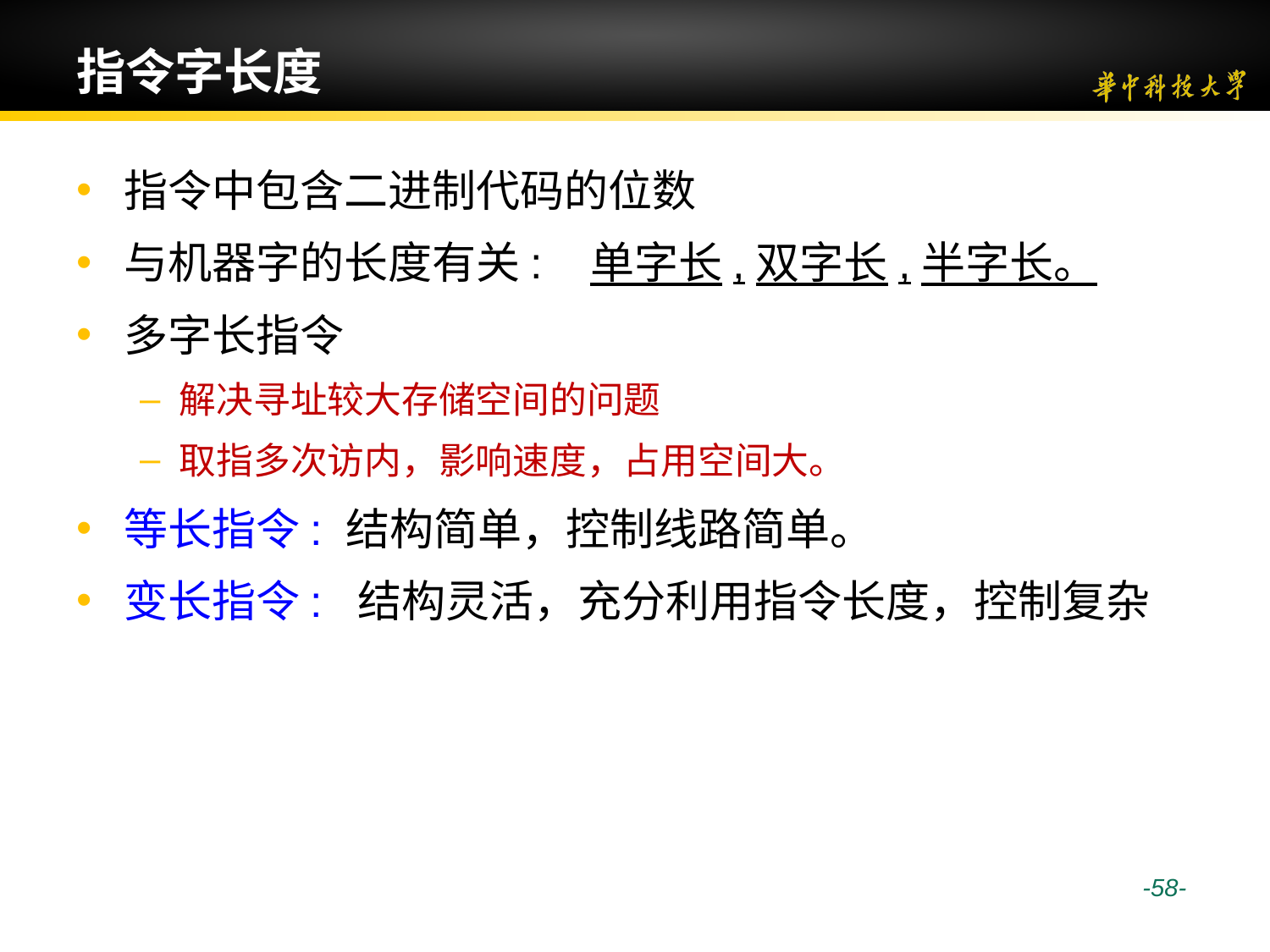

# 指令字长度
指令中包含二进制代码的位数
与机器字的长度有关:   单字长,双字长,半字长。
多字长指令
解决寻址较大存储空间的问题
取指多次访内，影响速度，占用空间大。
等长指令: 结构简单，控制线路简单。
变长指令:  结构灵活，充分利用指令长度，控制复杂

 -58-